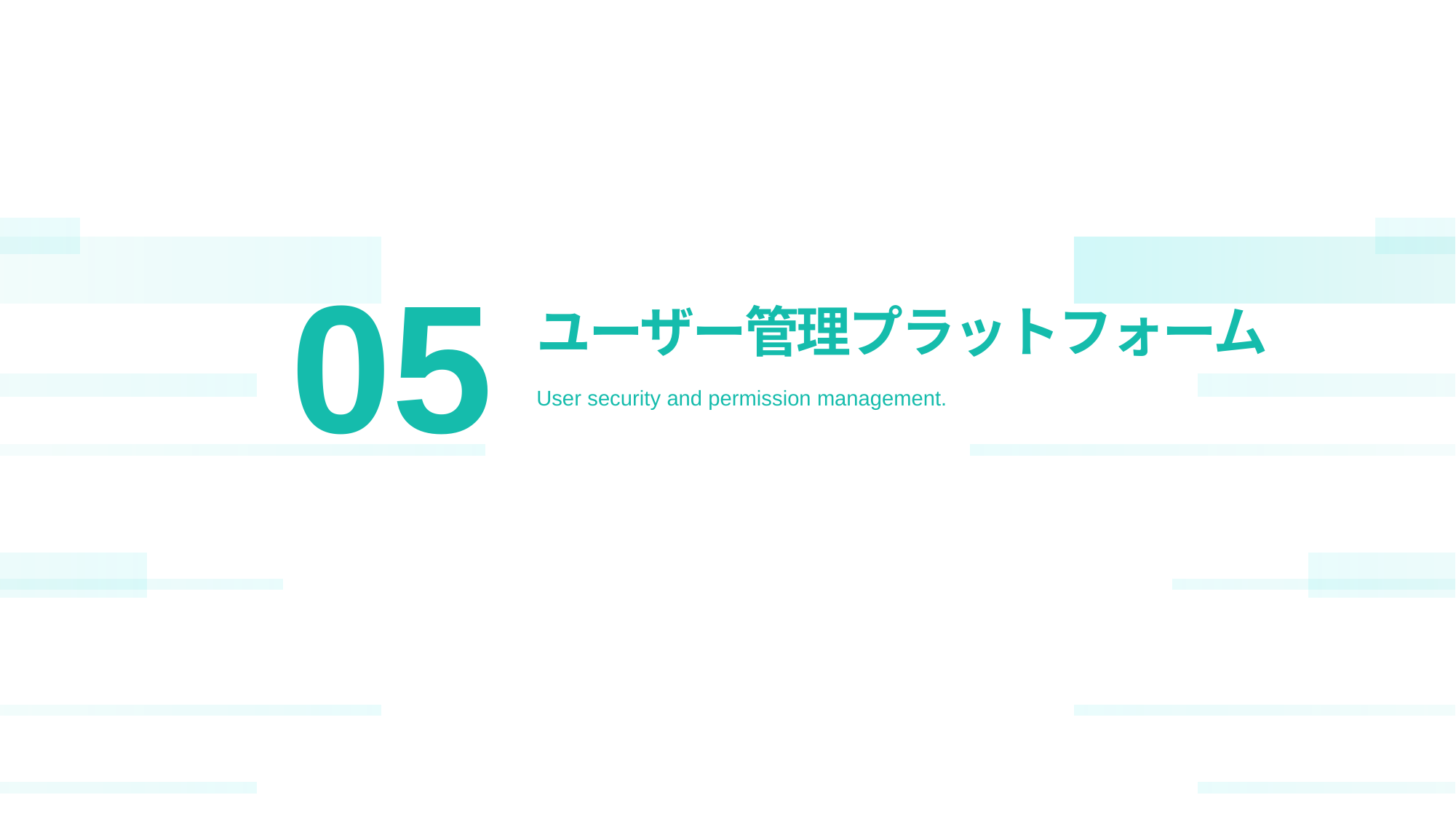

05
ユーザー管理プラットフォーム
User security and permission management.